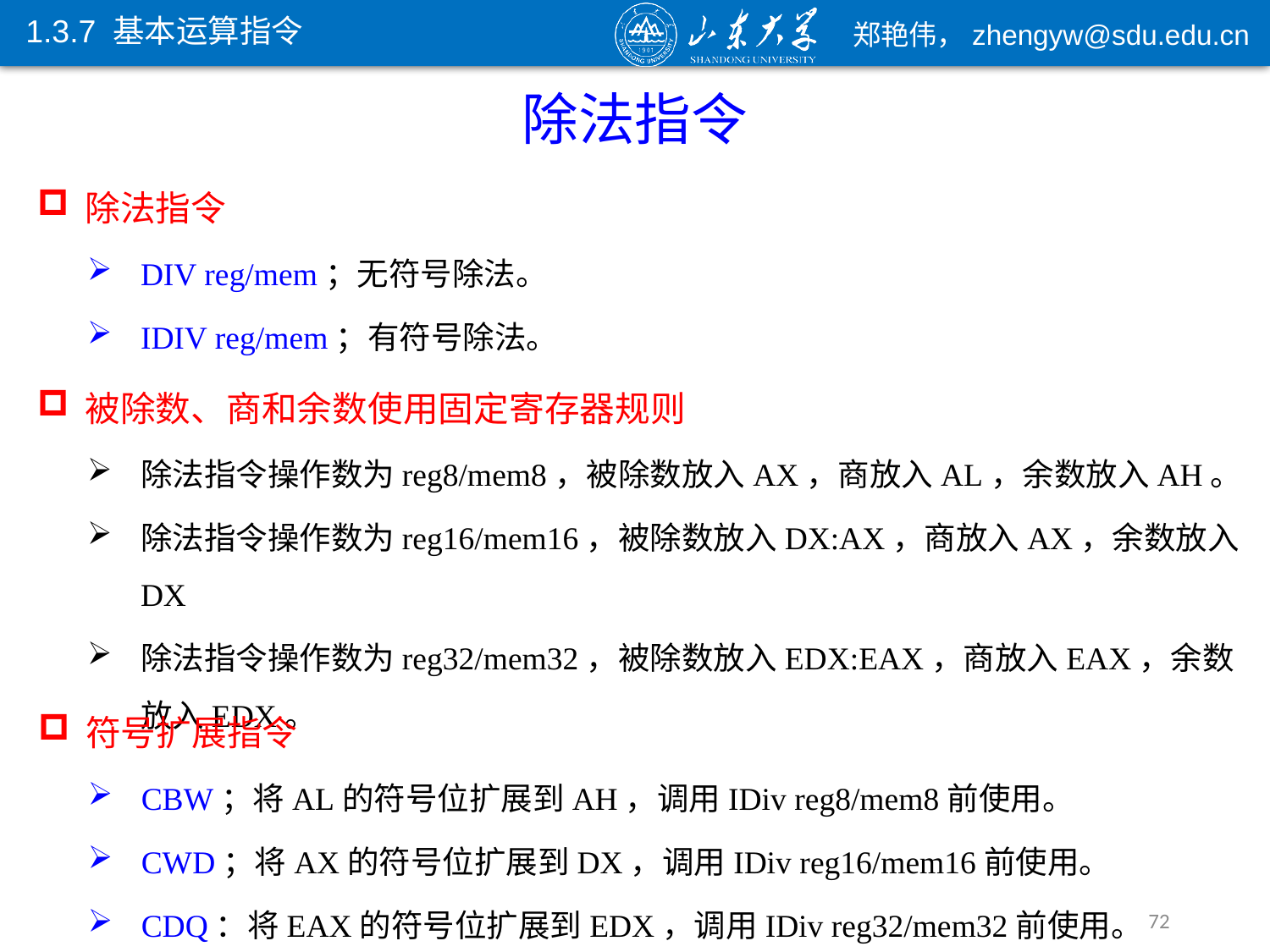

1.3.7 基本运算指令
除法指令
除法指令
DIV reg/mem；无符号除法。
IDIV reg/mem；有符号除法。
被除数、商和余数使用固定寄存器规则
除法指令操作数为reg8/mem8，被除数放入AX，商放入AL，余数放入AH。
除法指令操作数为reg16/mem16，被除数放入DX:AX，商放入AX，余数放入DX
除法指令操作数为reg32/mem32，被除数放入EDX:EAX，商放入EAX，余数放入EDX。
符号扩展指令
CBW；将AL的符号位扩展到AH，调用IDiv reg8/mem8前使用。
CWD；将AX的符号位扩展到DX，调用IDiv reg16/mem16前使用。
CDQ：将EAX的符号位扩展到EDX，调用IDiv reg32/mem32前使用。
72